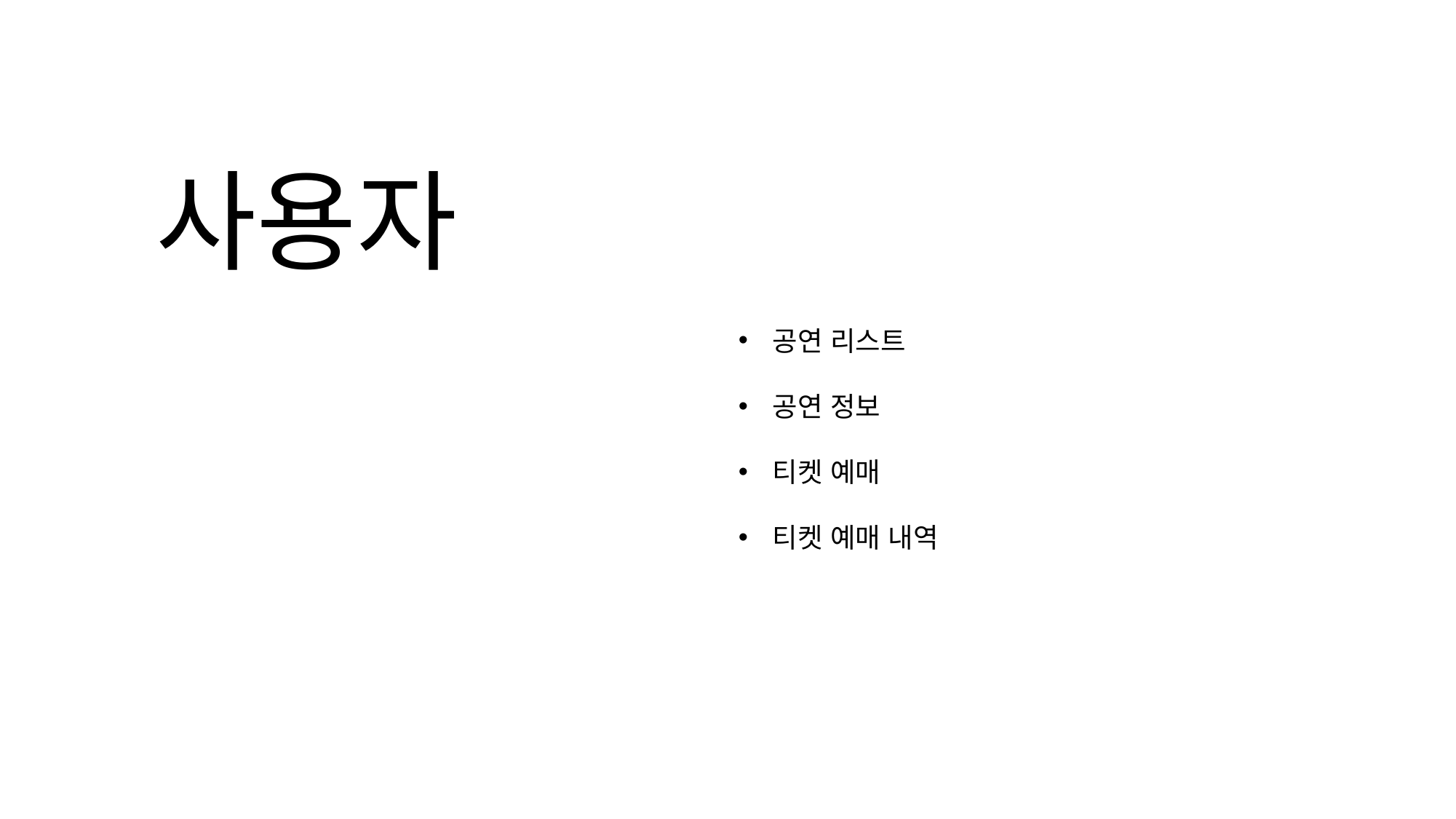

사용자
공연 리스트

공연 정보

티켓 예매

티켓 예매 내역